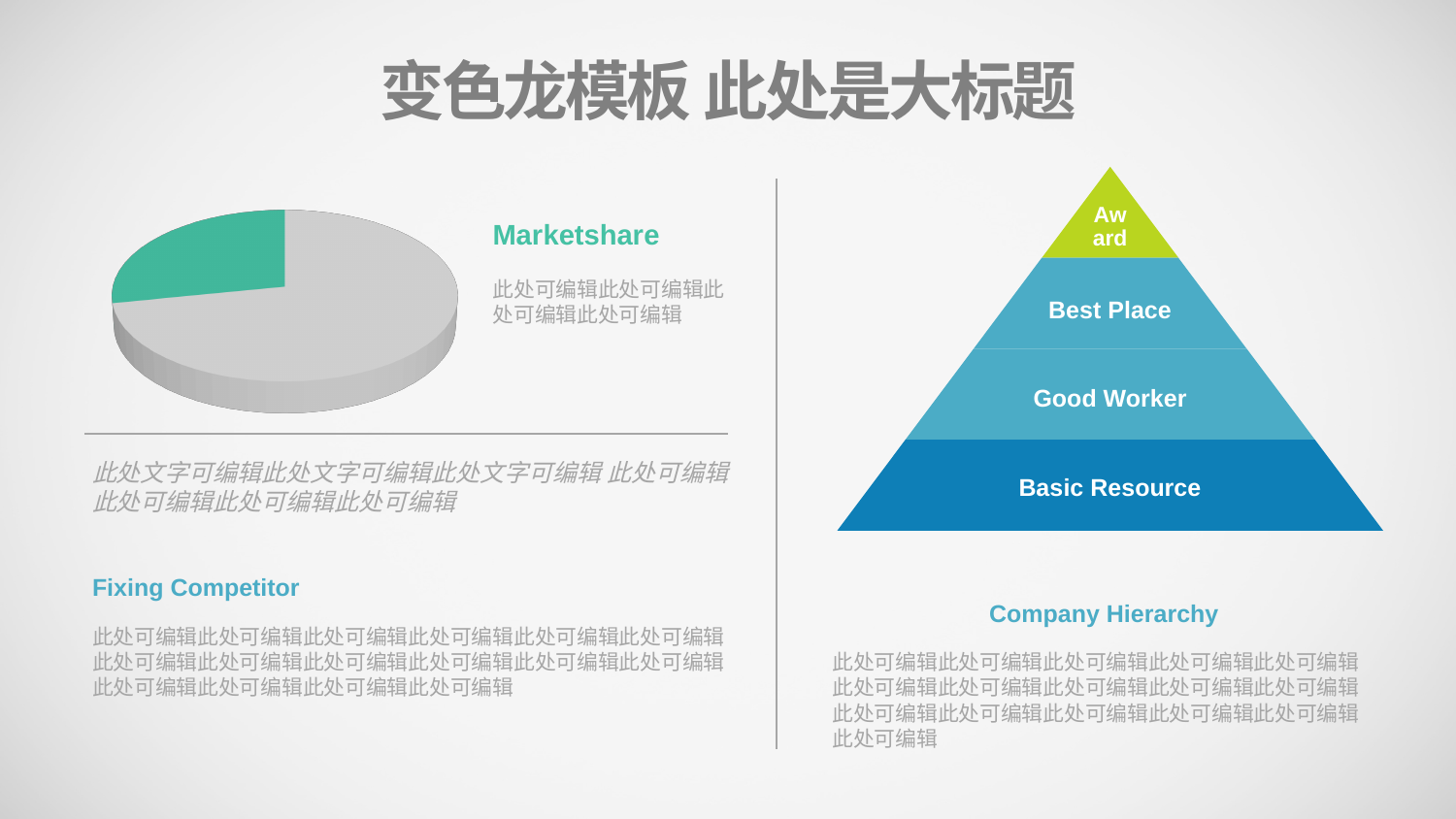

变色龙模板 此处是大标题
Award
Best Place
Good Worker
Basic Resource

[unsupported chart]

Marketshare

此处可编辑此处可编辑此处可编辑此处可编辑
此处文字可编辑此处文字可编辑此处文字可编辑 此处可编辑此处可编辑此处可编辑此处可编辑
Fixing Competitor

此处可编辑此处可编辑此处可编辑此处可编辑此处可编辑此处可编辑此处可编辑此处可编辑此处可编辑此处可编辑此处可编辑此处可编辑此处可编辑此处可编辑此处可编辑此处可编辑
Company Hierarchy

此处可编辑此处可编辑此处可编辑此处可编辑此处可编辑此处可编辑此处可编辑此处可编辑此处可编辑此处可编辑此处可编辑此处可编辑此处可编辑此处可编辑此处可编辑此处可编辑